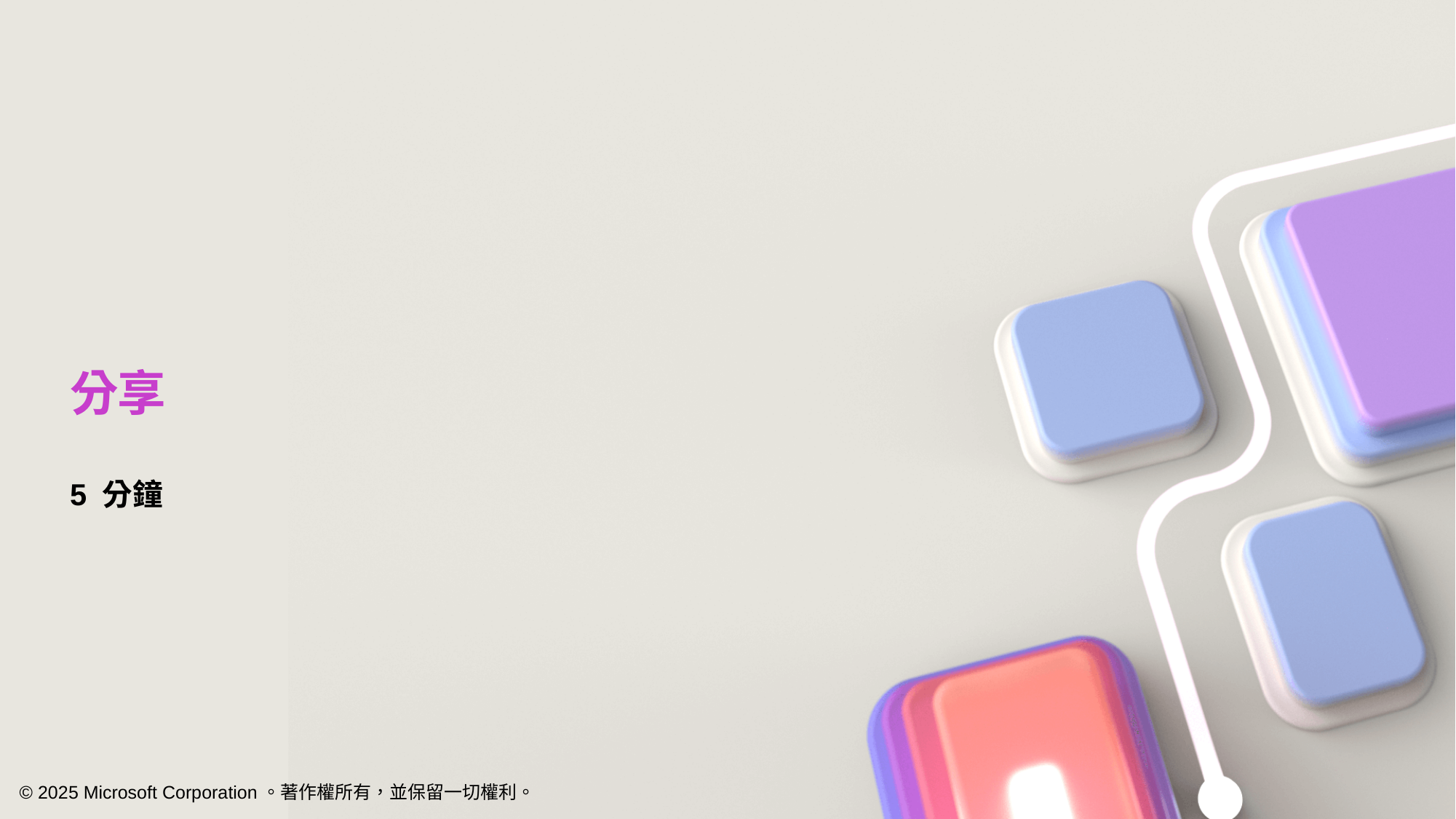

# 分享
5 分鐘
© 2025 Microsoft Corporation。著作權所有，並保留一切權利。